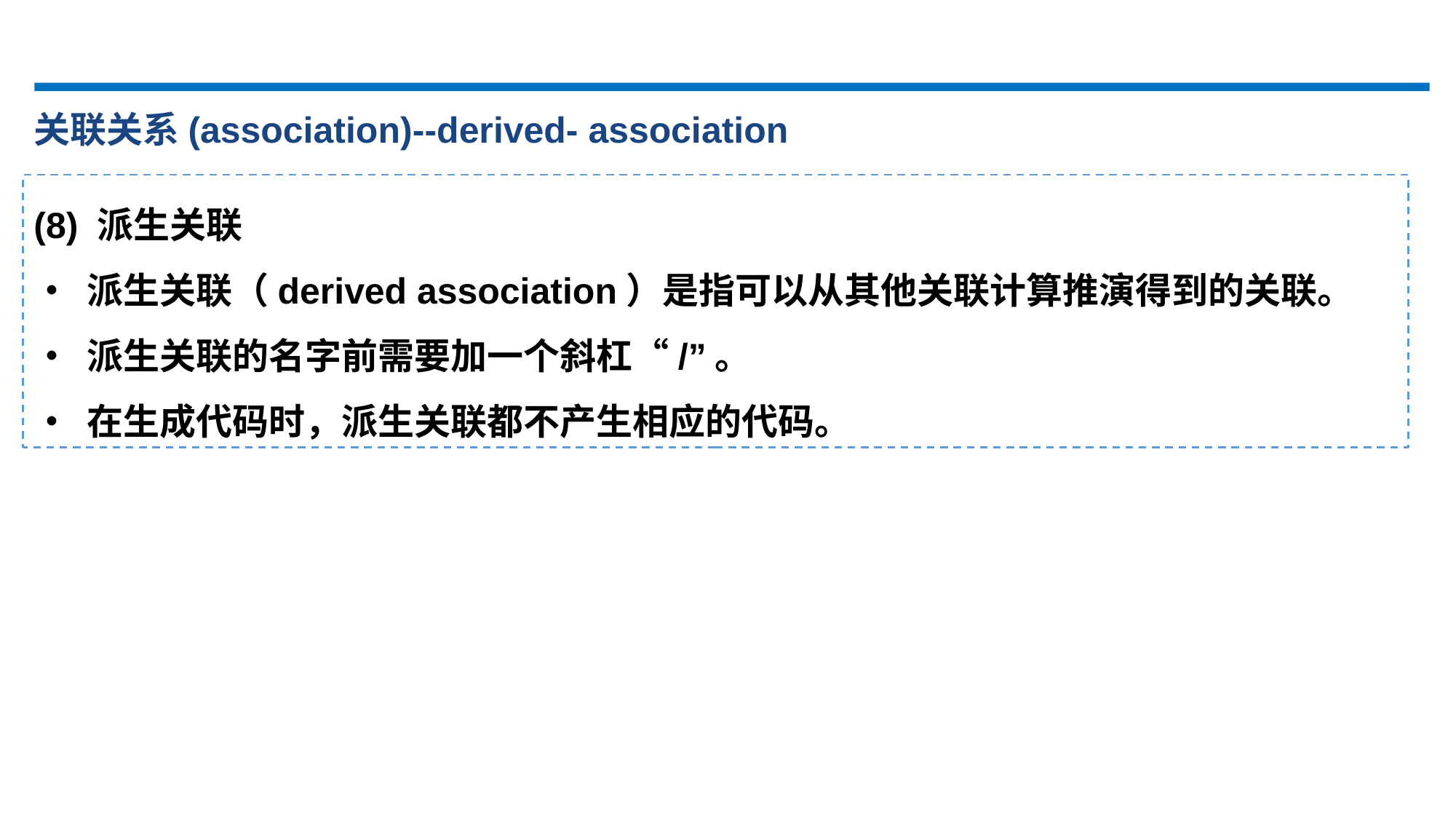

关联关系(association)--derived- association
(8) 派生关联
• 派生关联（derived association）是指可以从其他关联计算推演得到的关联。
• 派生关联的名字前需要加一个斜杠“/”。
• 在生成代码时，派生关联都不产生相应的代码。